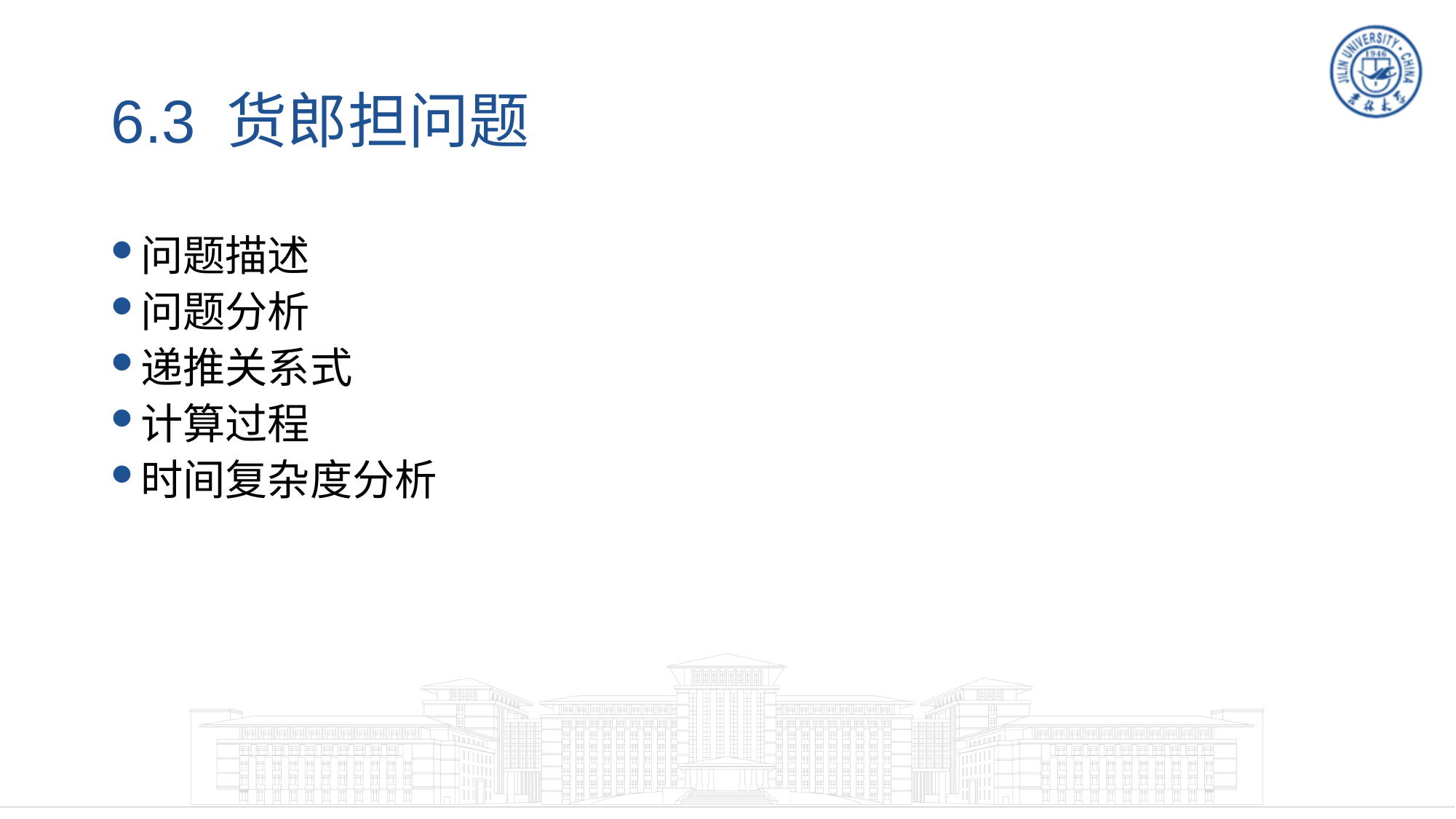

# 6.3 货郎担问题
问题描述
问题分析
递推关系式
计算过程
时间复杂度分析
30